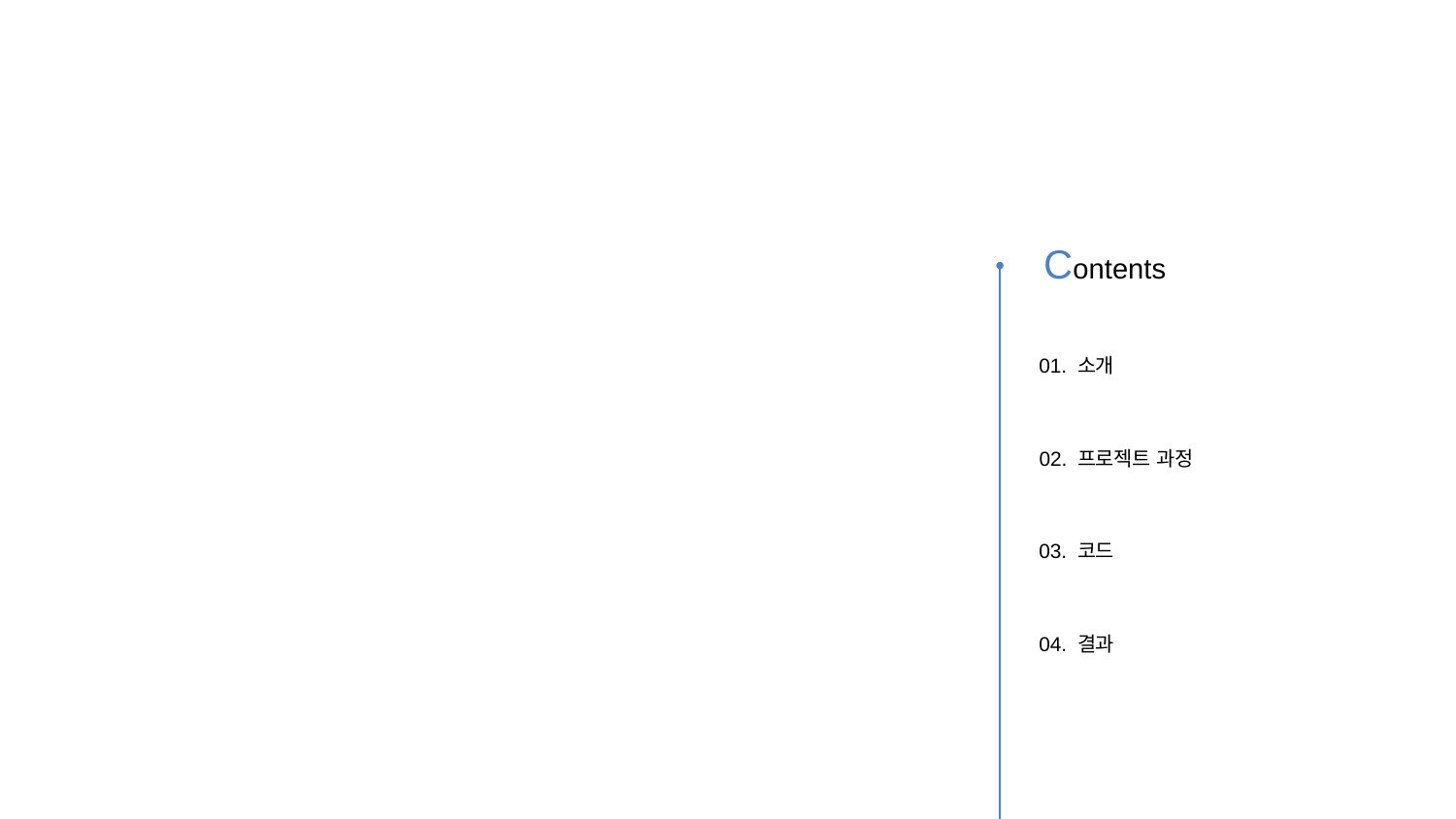

Contents

01. 소개
02. 프로젝트 과정
03. 코드
04. 결과